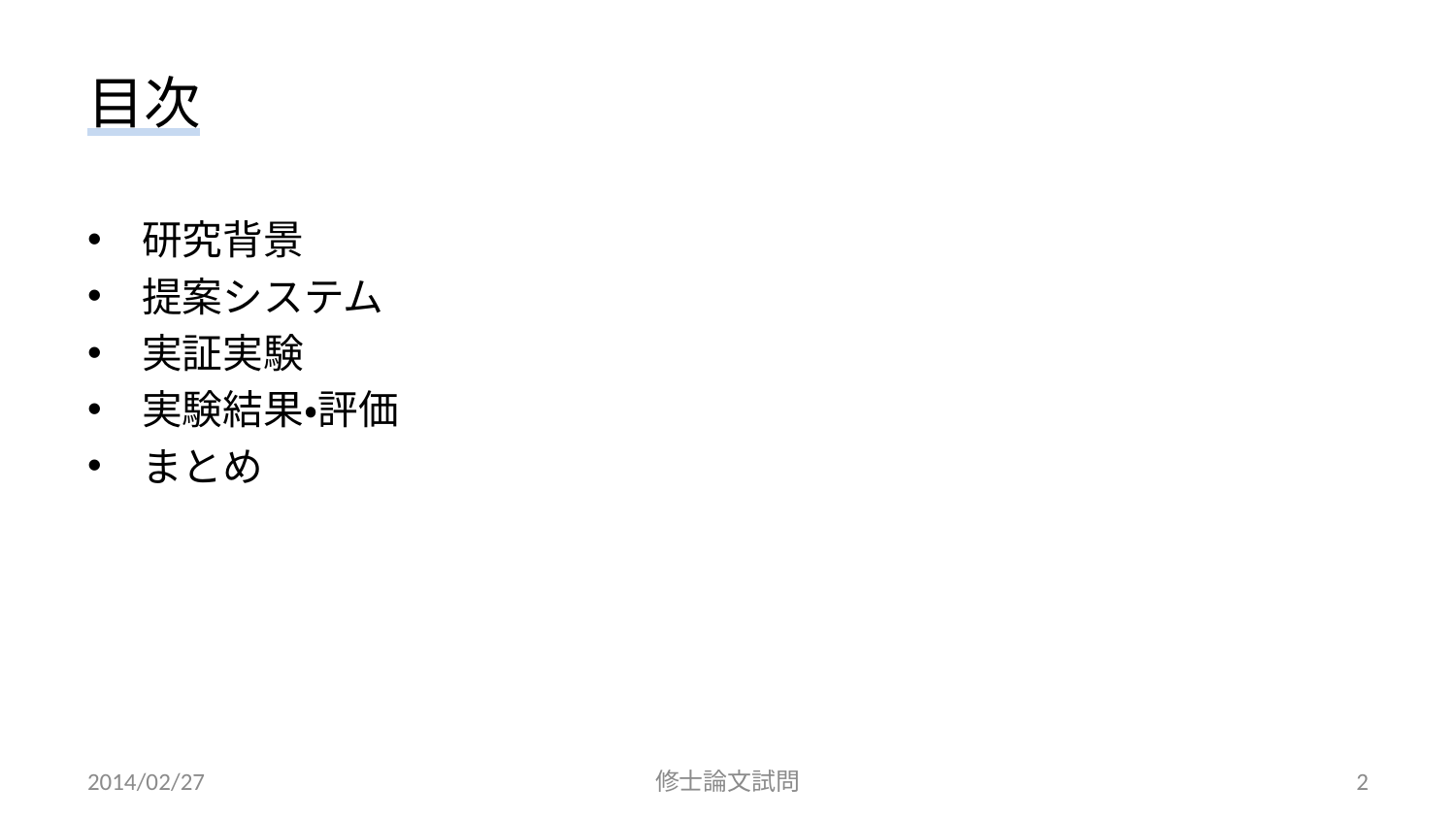

# 目次
研究背景
提案システム
実証実験
実験結果・評価
まとめ
2014/02/27
修士論文試問
2